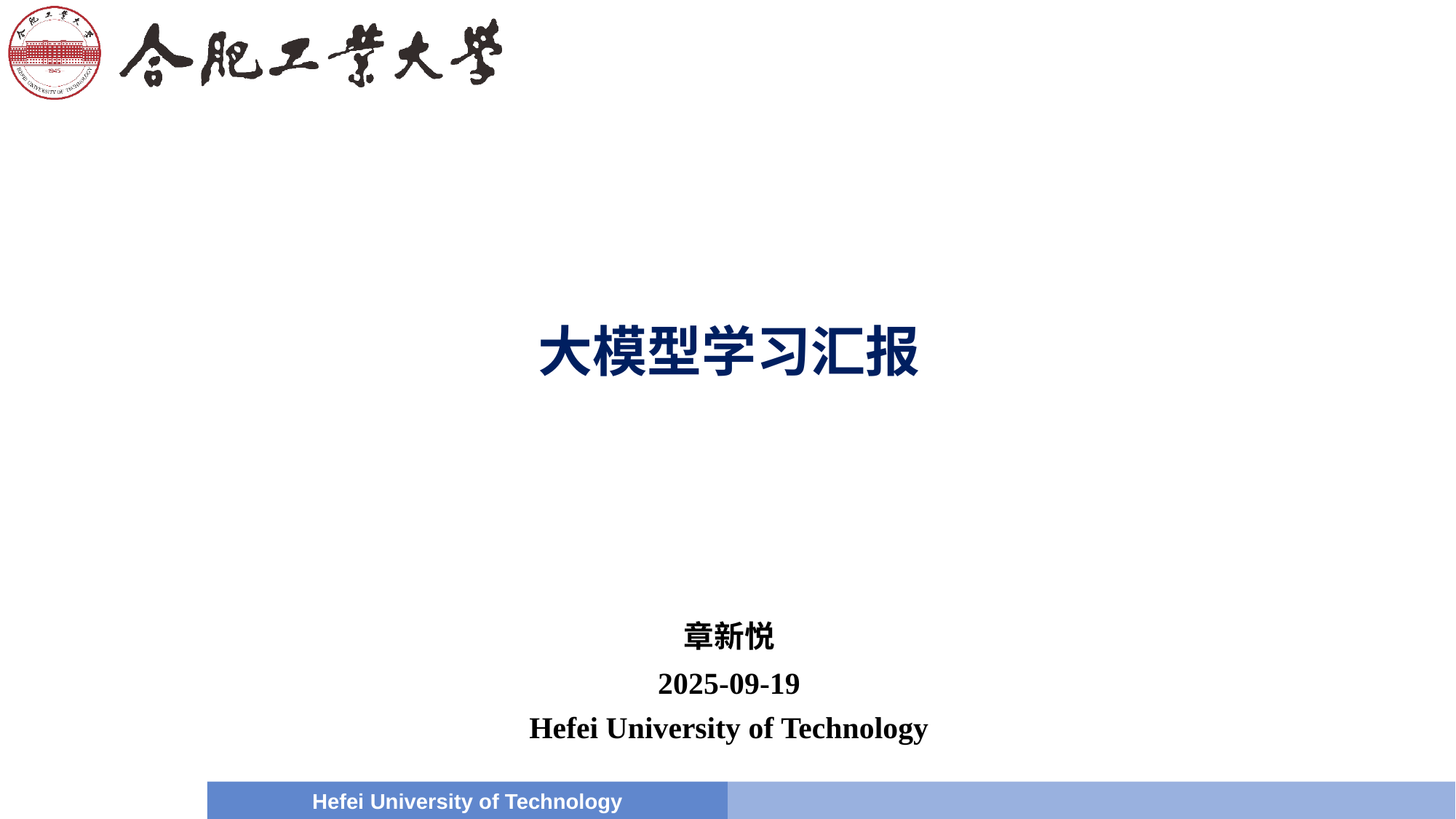

大模型学习汇报
| 章新悦 |
| --- |
| 2025-09-19 |
| Hefei University of Technology |